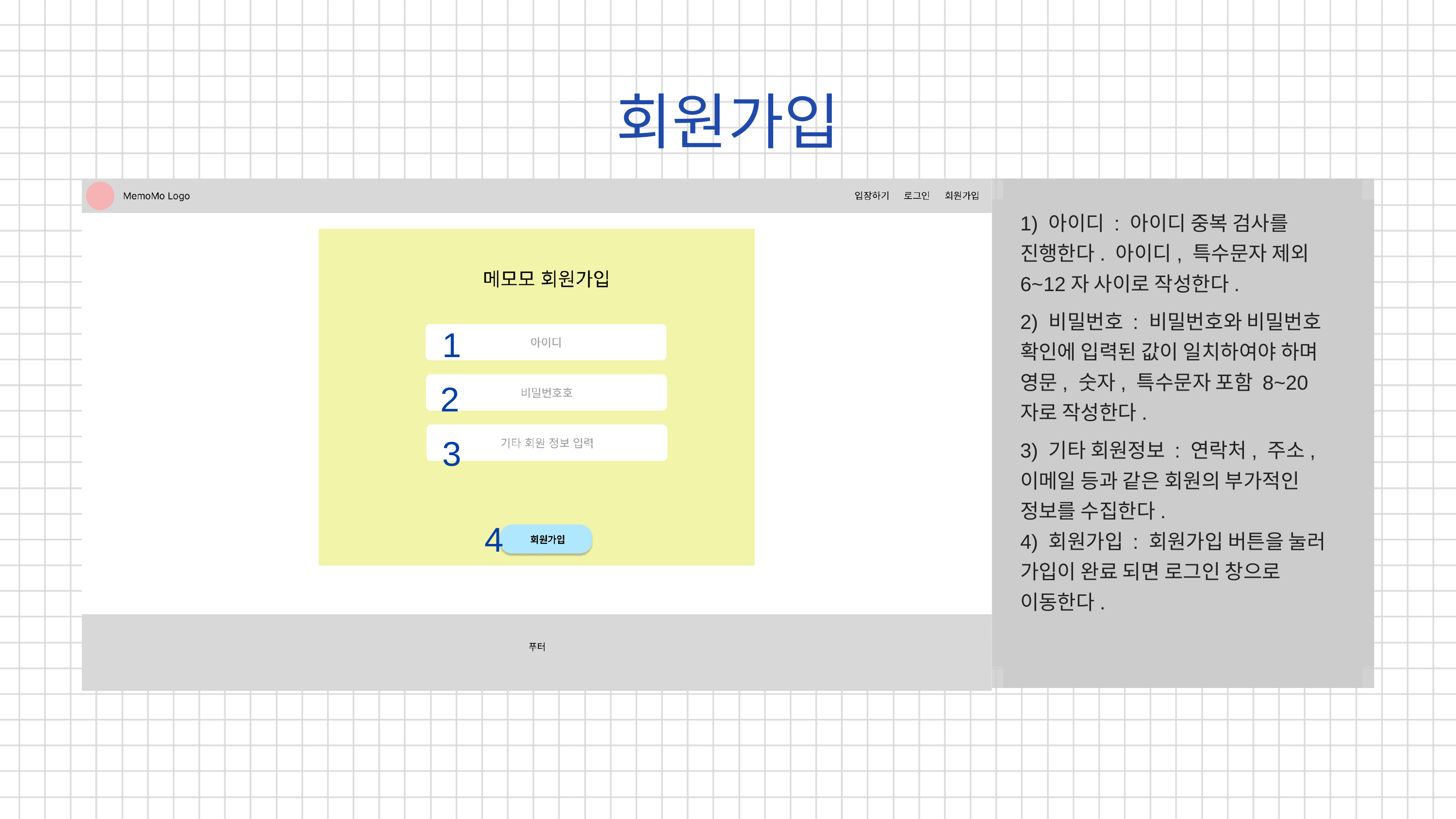

회원가입

1) 아이디 : 아이디 중복 검사를 진행한다. 아이디, 특수문자 제외 6~12자 사이로 작성한다.

2) 비밀번호 : 비밀번호와 비밀번호 확인에 입력된 값이 일치하여야 하며 영문, 숫자, 특수문자 포함 8~20자로 작성한다.

3) 기타 회원정보 : 연락처, 주소, 이메일 등과 같은 회원의 부가적인 정보를 수집한다.
4) 회원가입 : 회원가입 버튼을 눌러 가입이 완료 되면 로그인 창으로 이동한다.

1
2
3
4